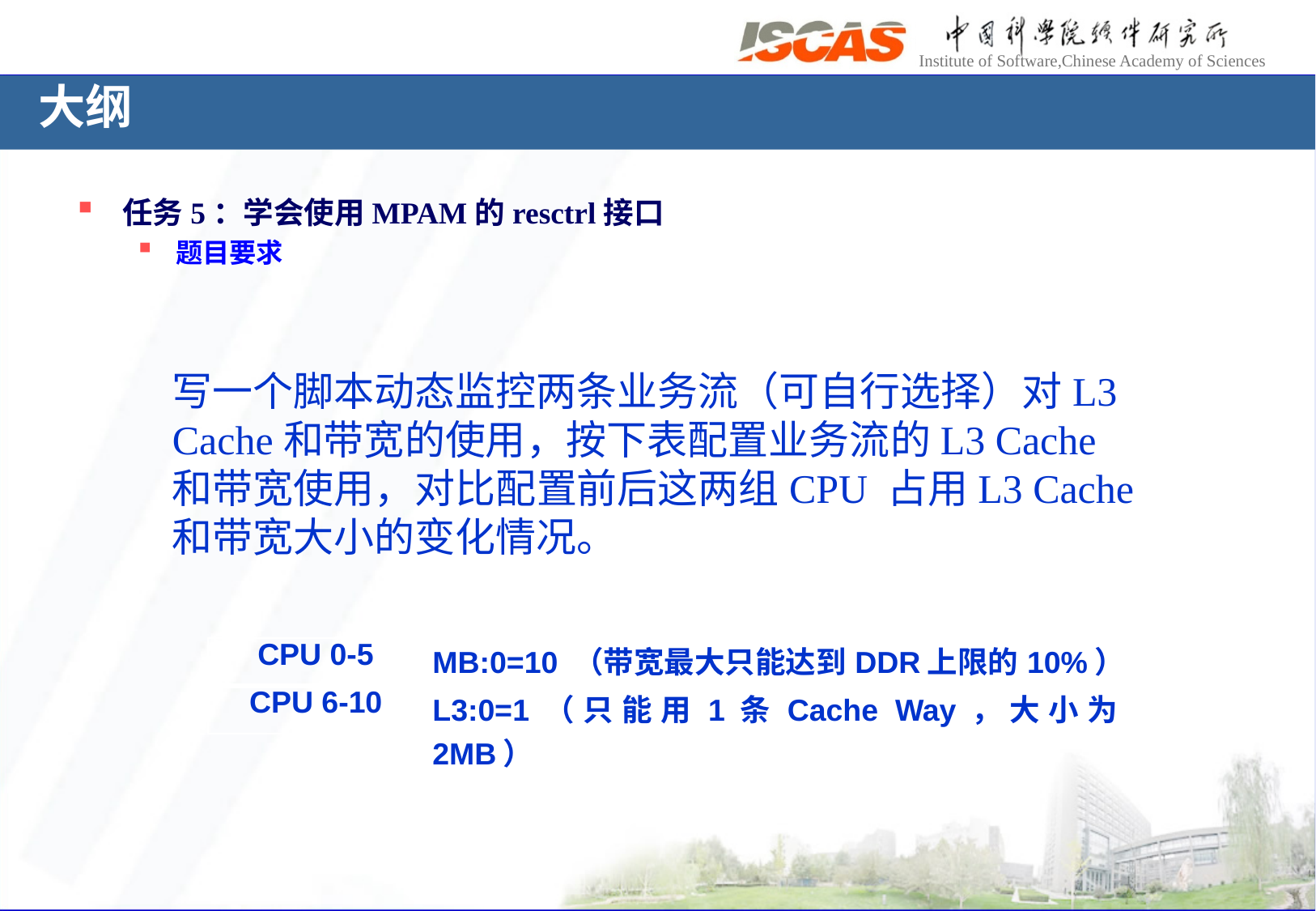

# 大纲
任务5：学会使用MPAM的resctrl接口
题目要求

写一个脚本动态监控两条业务流（可自行选择）对L3 Cache和带宽的使用，按下表配置业务流的L3 Cache和带宽使用，对比配置前后这两组CPU 占用L3 Cache和带宽大小的变化情况。
| CPU 0-5 | MB:0=10 （带宽最大只能达到DDR上限的10%） |
| --- | --- |
| CPU 6-10 | L3:0=1（只能用1条Cache Way，大小为2MB） |